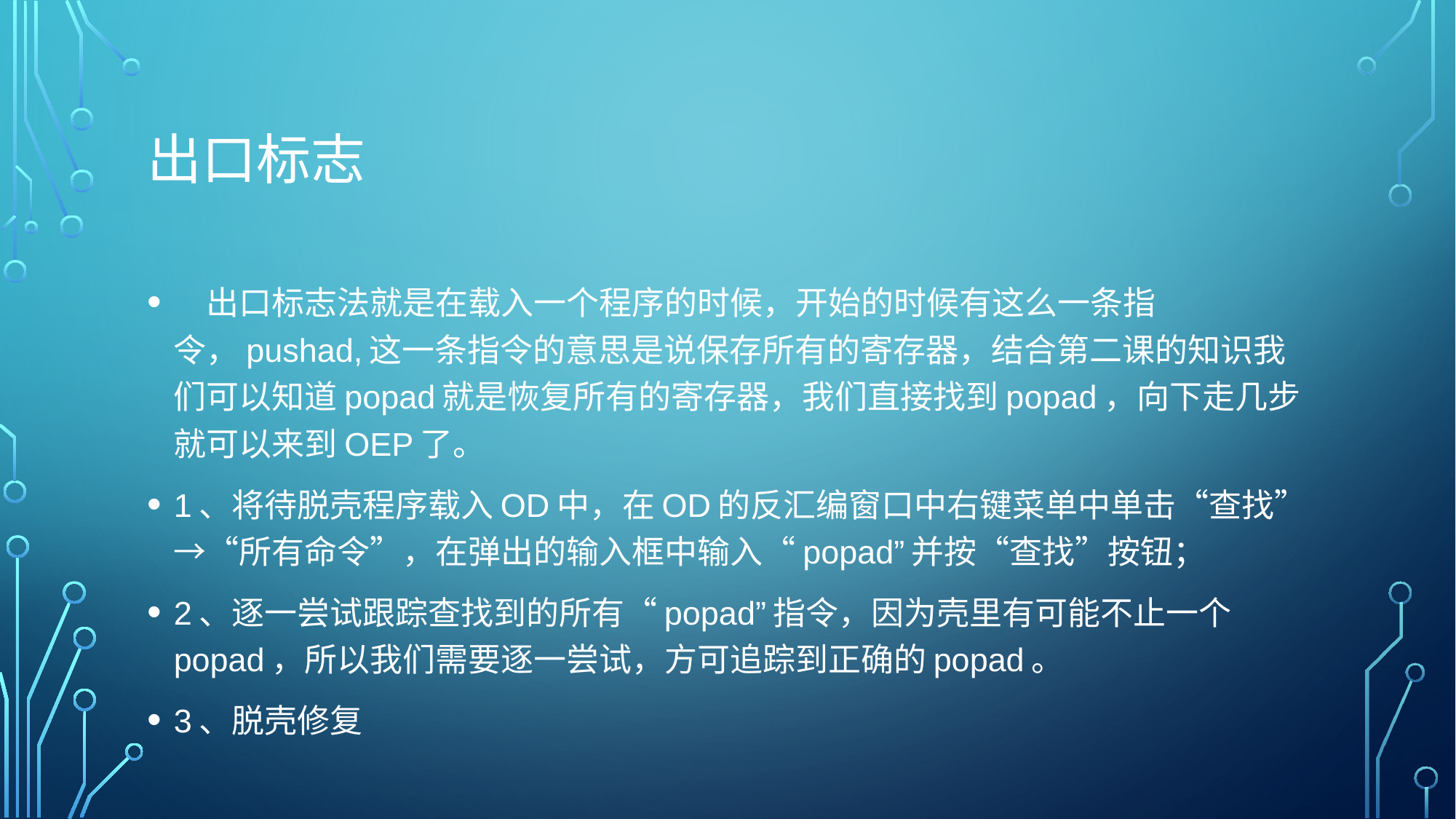

# 出口标志
　出口标志法就是在载入一个程序的时候，开始的时候有这么一条指令，pushad,这一条指令的意思是说保存所有的寄存器，结合第二课的知识我们可以知道popad就是恢复所有的寄存器，我们直接找到popad，向下走几步就可以来到OEP了。
1、将待脱壳程序载入OD中，在OD的反汇编窗口中右键菜单中单击“查找”→“所有命令”，在弹出的输入框中输入“popad”并按“查找”按钮；
2、逐一尝试跟踪查找到的所有“popad”指令，因为壳里有可能不止一个popad，所以我们需要逐一尝试，方可追踪到正确的popad。
3、脱壳修复